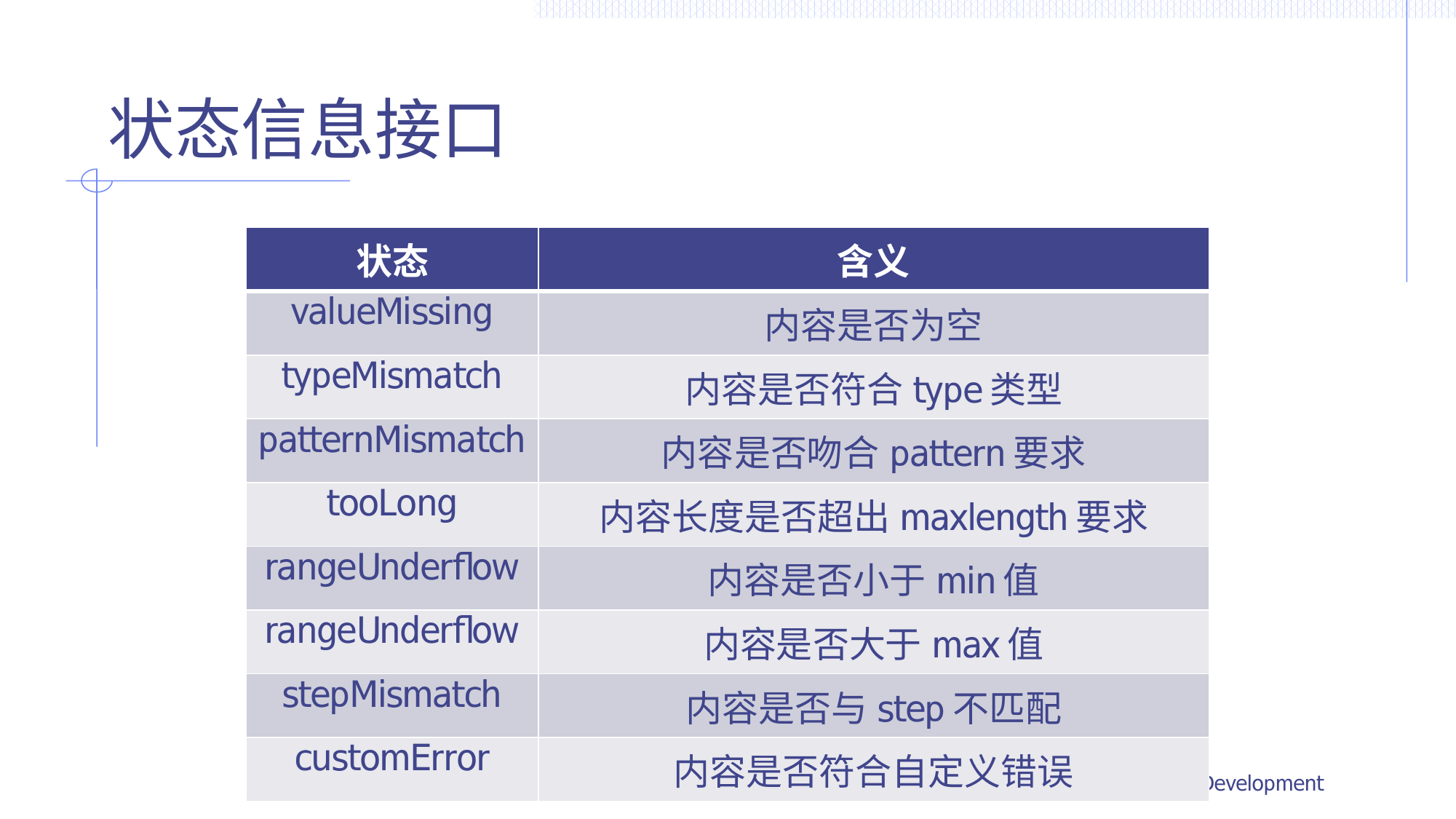

# 状态信息接口
| 状态 | 含义 |
| --- | --- |
| valueMissing | 内容是否为空 |
| typeMismatch | 内容是否符合type类型 |
| patternMismatch | 内容是否吻合pattern要求 |
| tooLong | 内容长度是否超出maxlength要求 |
| rangeUnderflow | 内容是否小于min值 |
| rangeUnderflow | 内容是否大于max值 |
| stepMismatch | 内容是否与step不匹配 |
| customError | 内容是否符合自定义错误 |